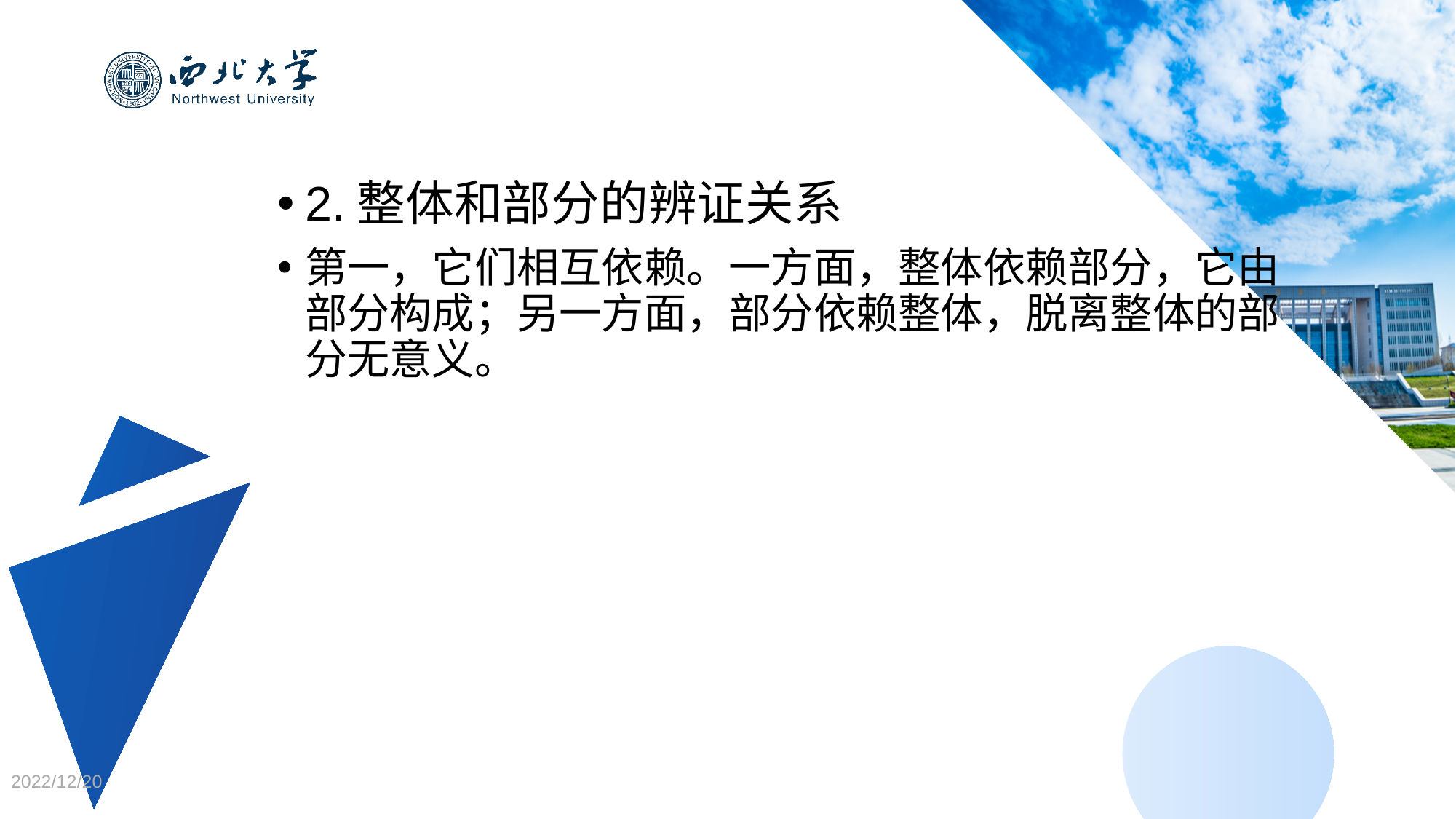

2.整体和部分的辨证关系
第一，它们相互依赖。一方面，整体依赖部分，它由部分构成；另一方面，部分依赖整体，脱离整体的部分无意义。
2022/12/20